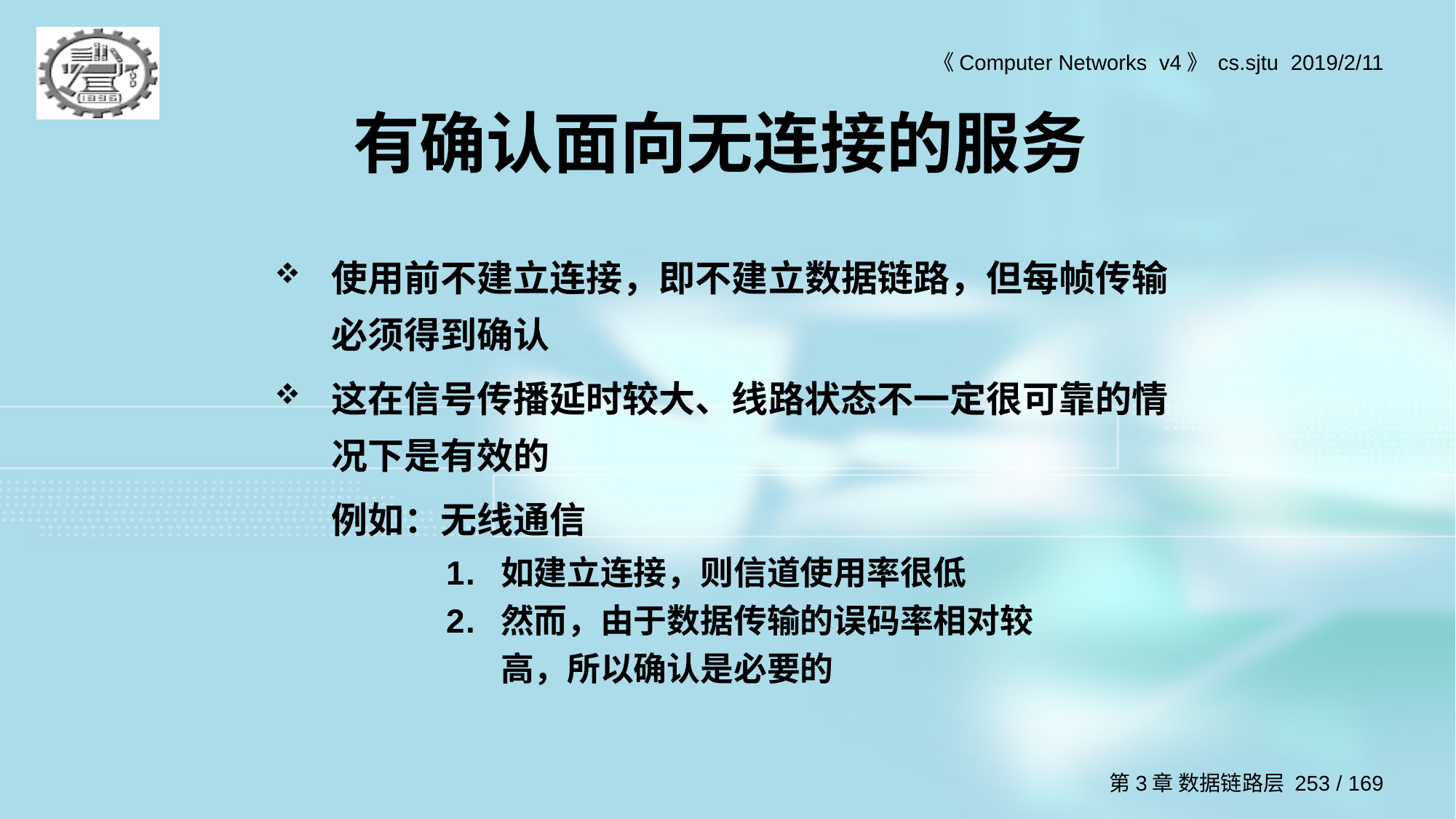

# 有确认面向无连接的服务
使用前不建立连接，即不建立数据链路，但每帧传输必须得到确认
这在信号传播延时较大、线路状态不一定很可靠的情况下是有效的
	例如：无线通信
如建立连接，则信道使用率很低
然而，由于数据传输的误码率相对较高，所以确认是必要的